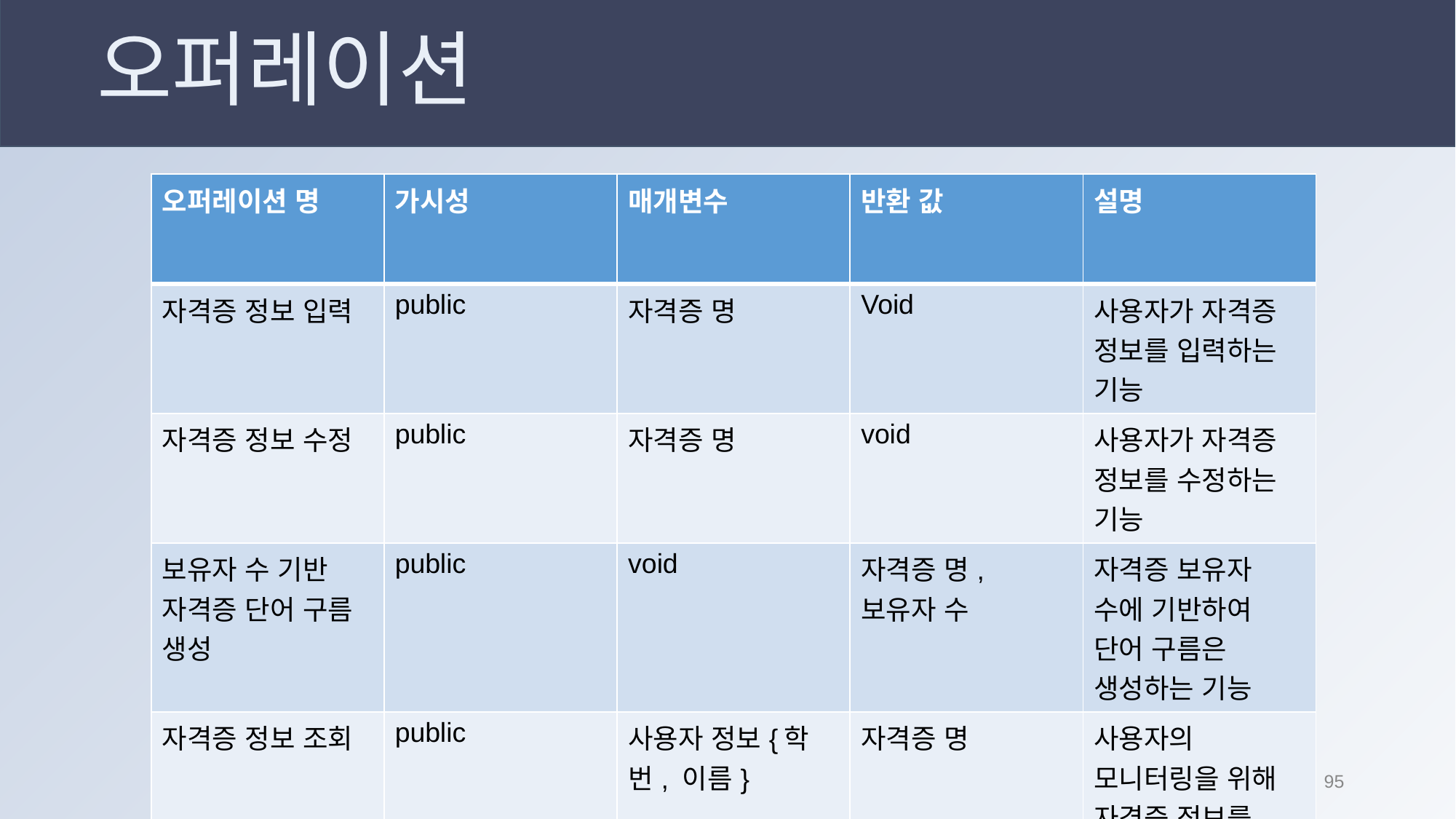

오퍼레이션

| 오퍼레이션 명 | 가시성 | 매개변수 | 반환 값 | 설명 |
| --- | --- | --- | --- | --- |
| 자격증 정보 입력 | public | 자격증 명 | Void | 사용자가 자격증 정보를 입력하는 기능 |
| 자격증 정보 수정 | public | 자격증 명 | void | 사용자가 자격증 정보를 수정하는 기능 |
| 보유자 수 기반 자격증 단어 구름 생성 | public | void | 자격증 명, 보유자 수 | 자격증 보유자 수에 기반하여 단어 구름은 생성하는 기능 |
| 자격증 정보 조회 | public | 사용자 정보{학번, 이름} | 자격증 명 | 사용자의 모니터링을 위해 자격증 정보를 조회하는 기능 |
95